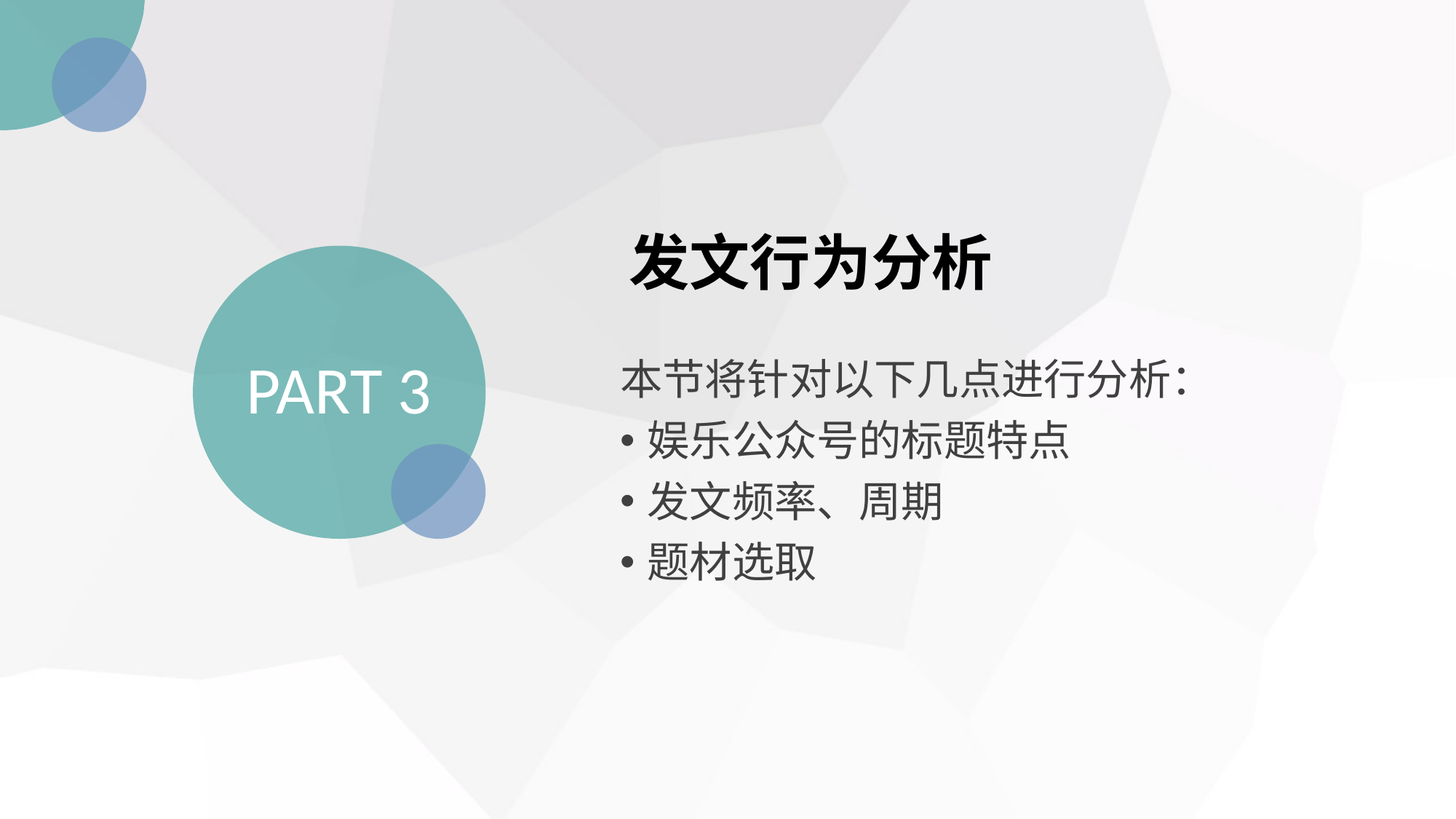

发文行为分析

PART 3
本节将针对以下几点进行分析：
娱乐公众号的标题特点
发文频率、周期
题材选取